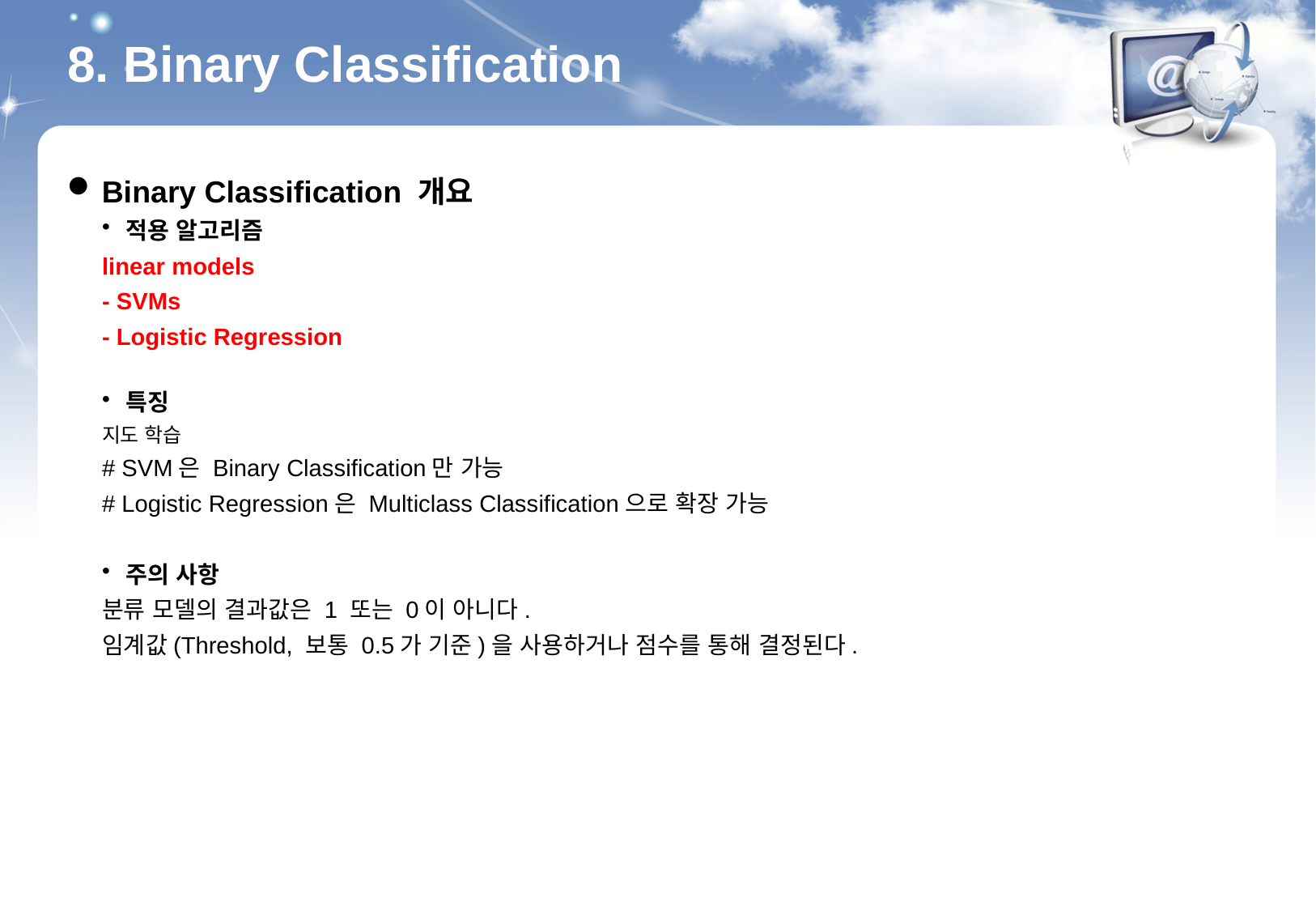

8. Binary Classification
Binary Classification 개요
적용 알고리즘
linear models
- SVMs
- Logistic Regression

특징
지도 학습
# SVM은 Binary Classification만 가능
# Logistic Regression은 Multiclass Classification으로 확장 가능

주의 사항
분류 모델의 결과값은 1 또는 0이 아니다.
임계값(Threshold, 보통 0.5가 기준)을 사용하거나 점수를 통해 결정된다.